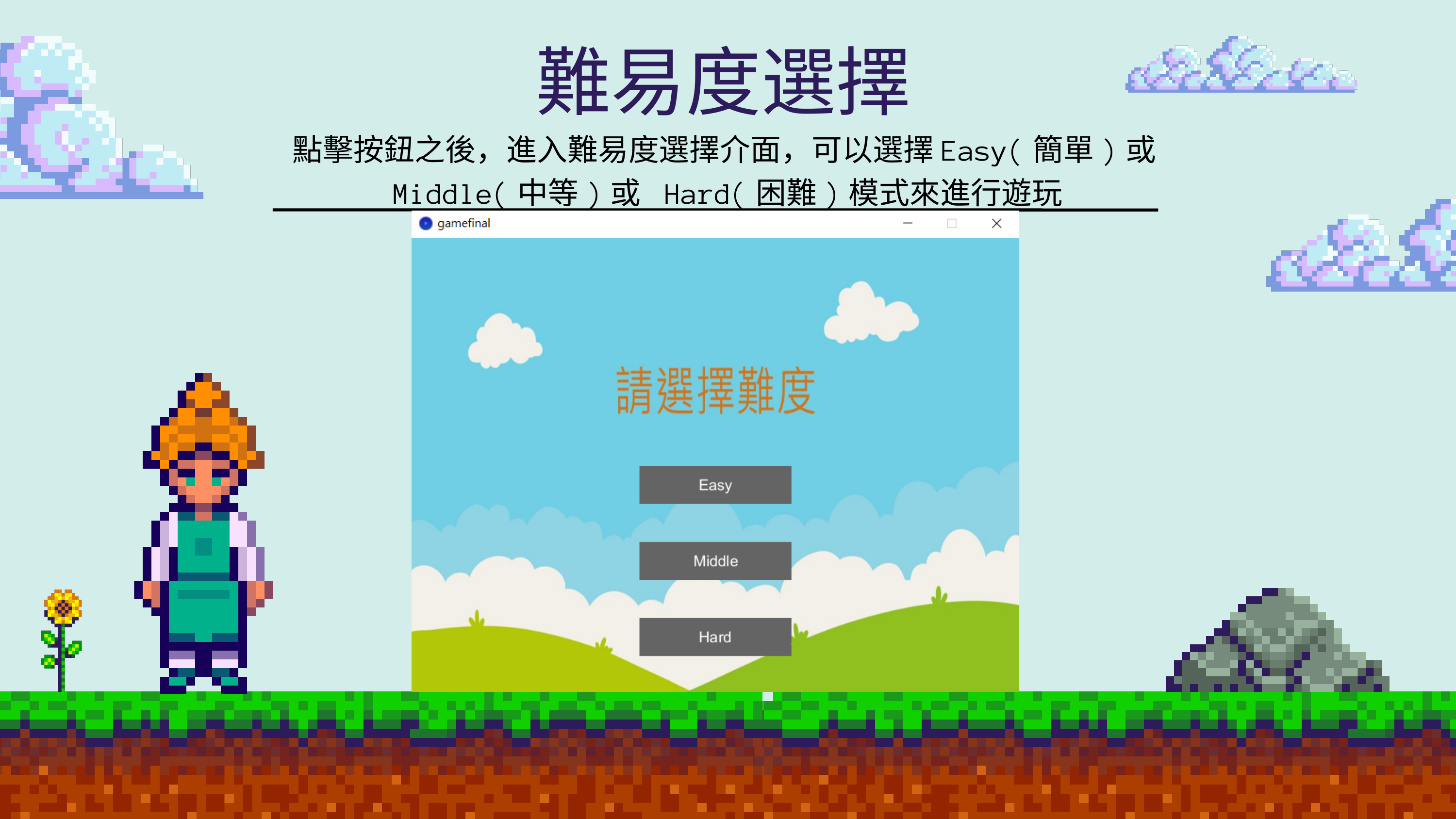

難易度選擇

點擊按鈕之後，進入難易度選擇介面，可以選擇Easy(簡單)或Middle(中等)或 Hard(困難)模式來進行遊玩